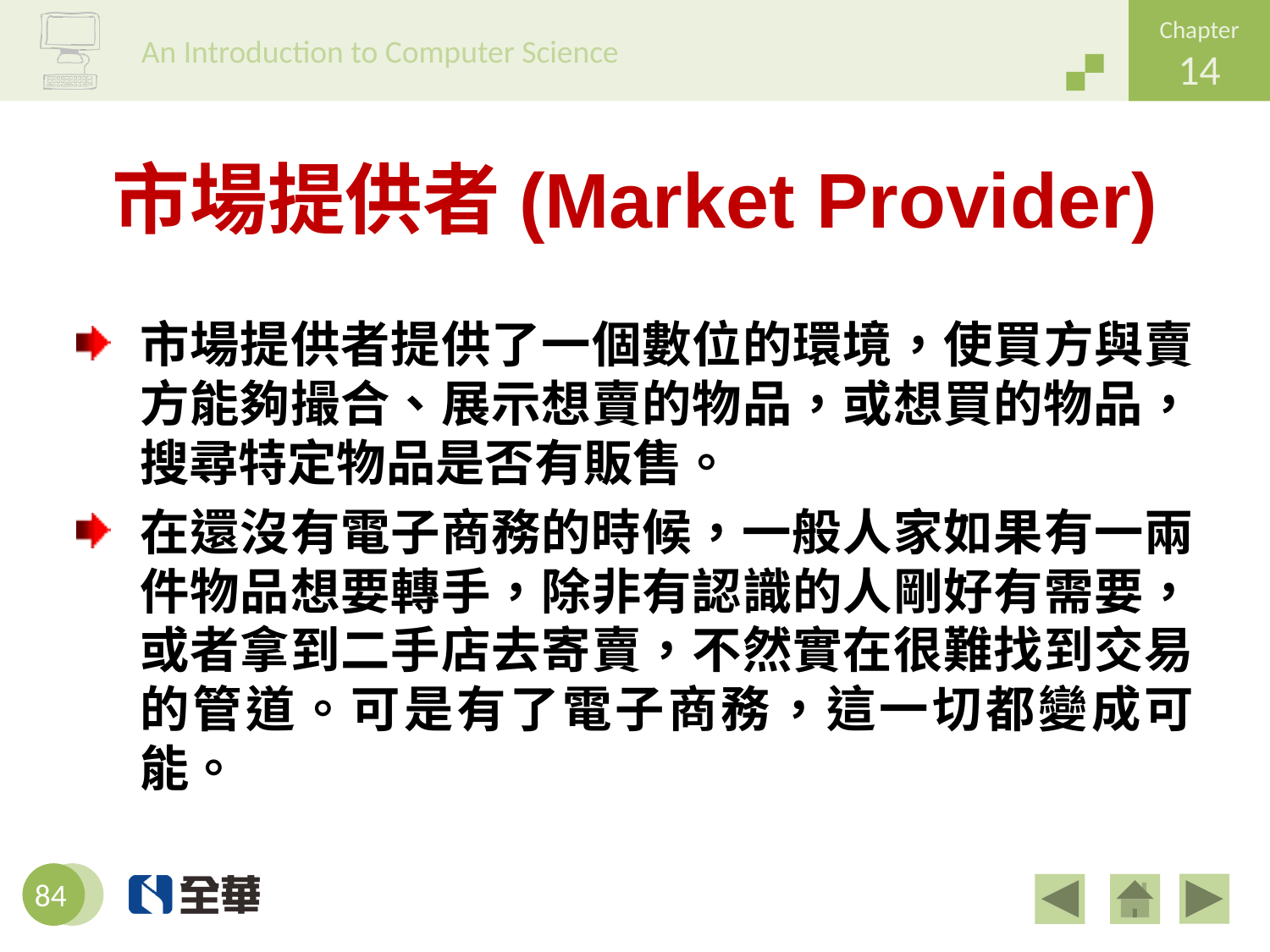

# 市場提供者(Market Provider)
市場提供者提供了一個數位的環境，使買方與賣方能夠撮合、展示想賣的物品，或想買的物品，搜尋特定物品是否有販售。
在還沒有電子商務的時候，一般人家如果有一兩件物品想要轉手，除非有認識的人剛好有需要，或者拿到二手店去寄賣，不然實在很難找到交易的管道。可是有了電子商務，這一切都變成可能。